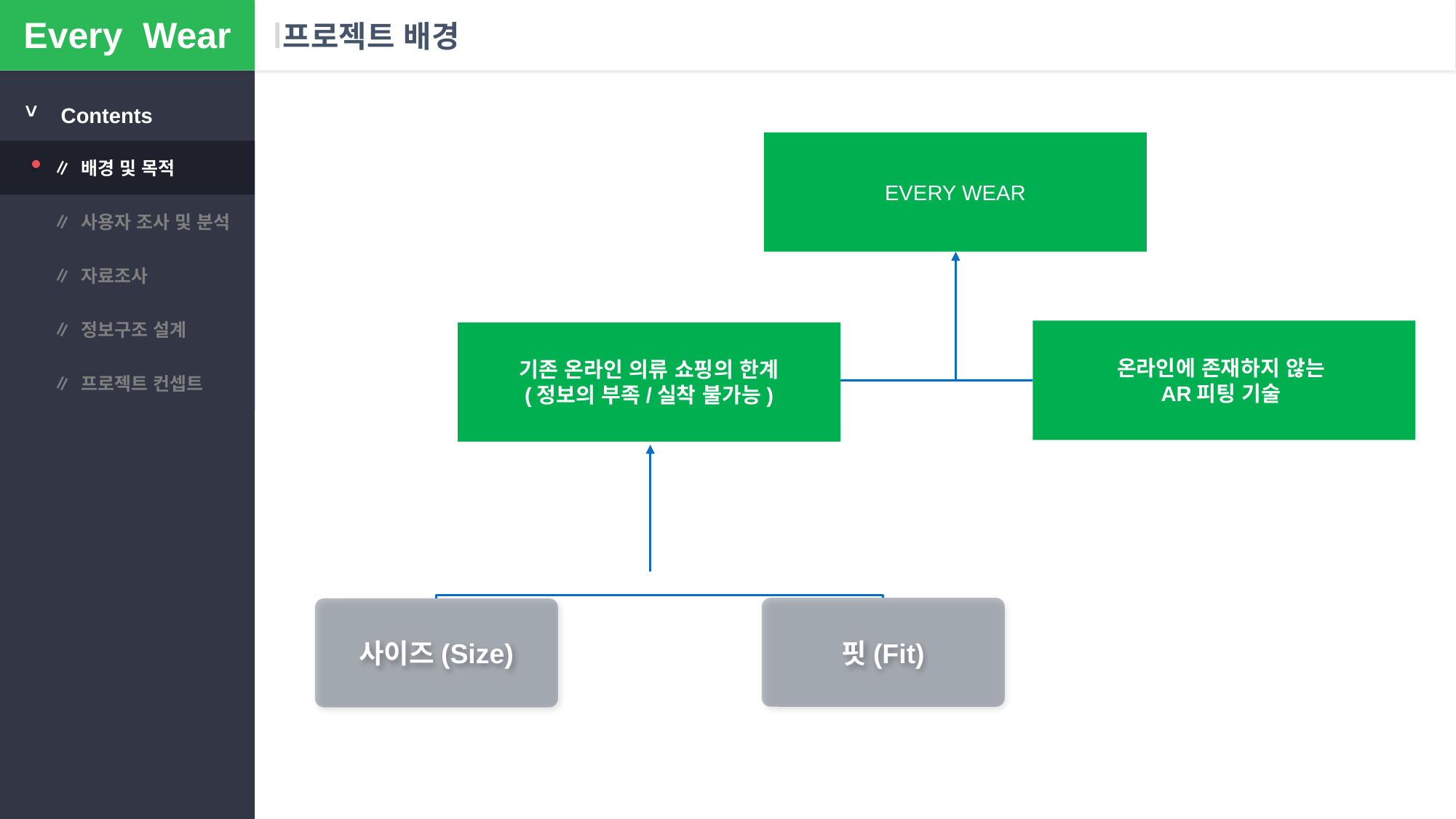

Every  Wear
# 프로젝트 배경
>
Contents
EVERY WEAR
∥ 배경 및 목적

∥ 사용자 조사 및 분석
∥ 자료조사
∥ 정보구조 설계
온라인에 존재하지 않는
AR피팅 기술
기존 온라인 의류 쇼핑의 한계
(정보의 부족/실착 불가능)
∥ 프로젝트 컨셉트
핏(Fit)
사이즈(Size)